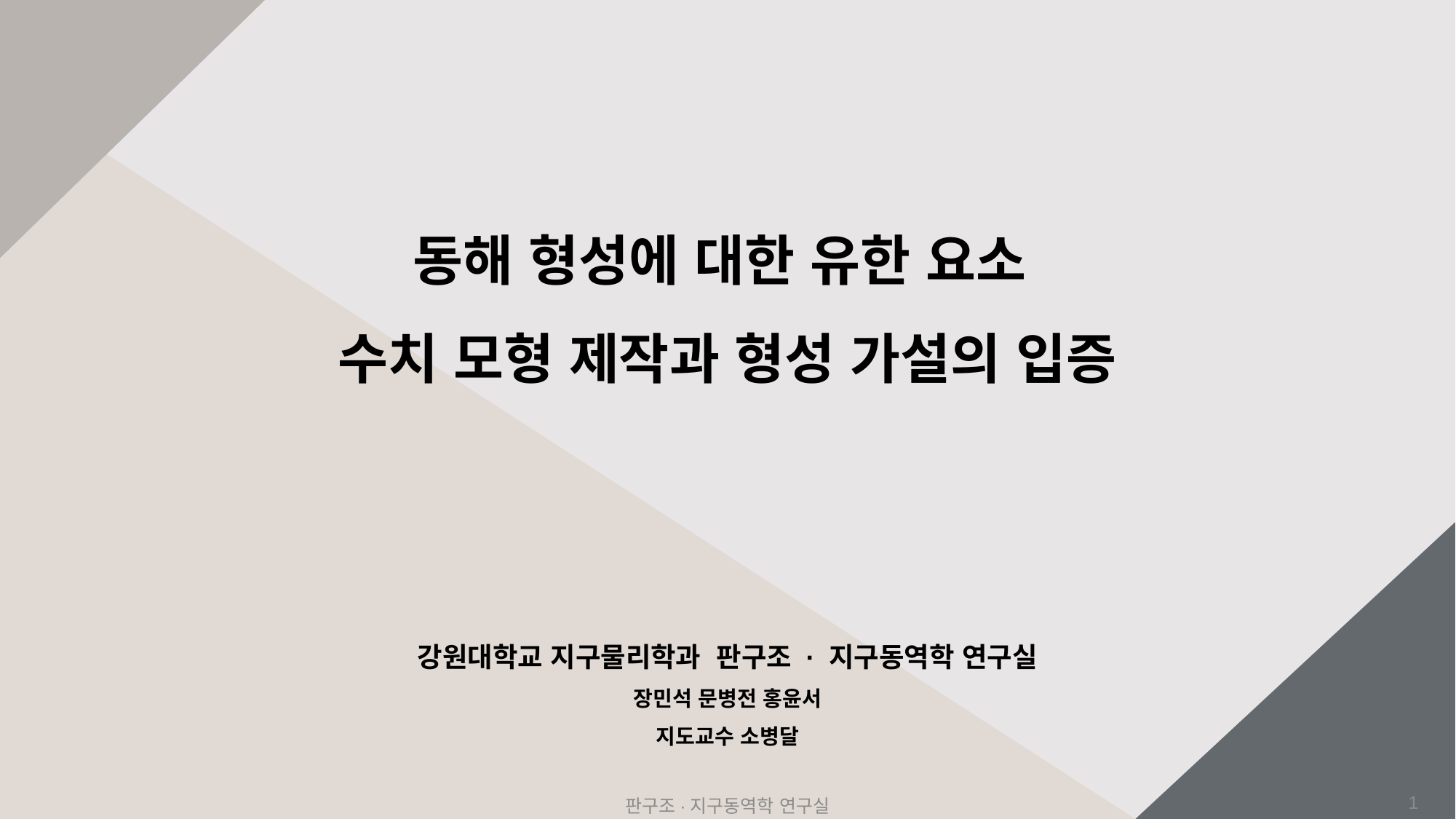

동해 형성에 대한 유한 요소
수치 모형 제작과 형성 가설의 입증

강원대학교 지구물리학과  판구조 · 지구동역학 연구실
장민석 문병전 홍윤서
지도교수 소병달
1
판구조·지구동역학 연구실